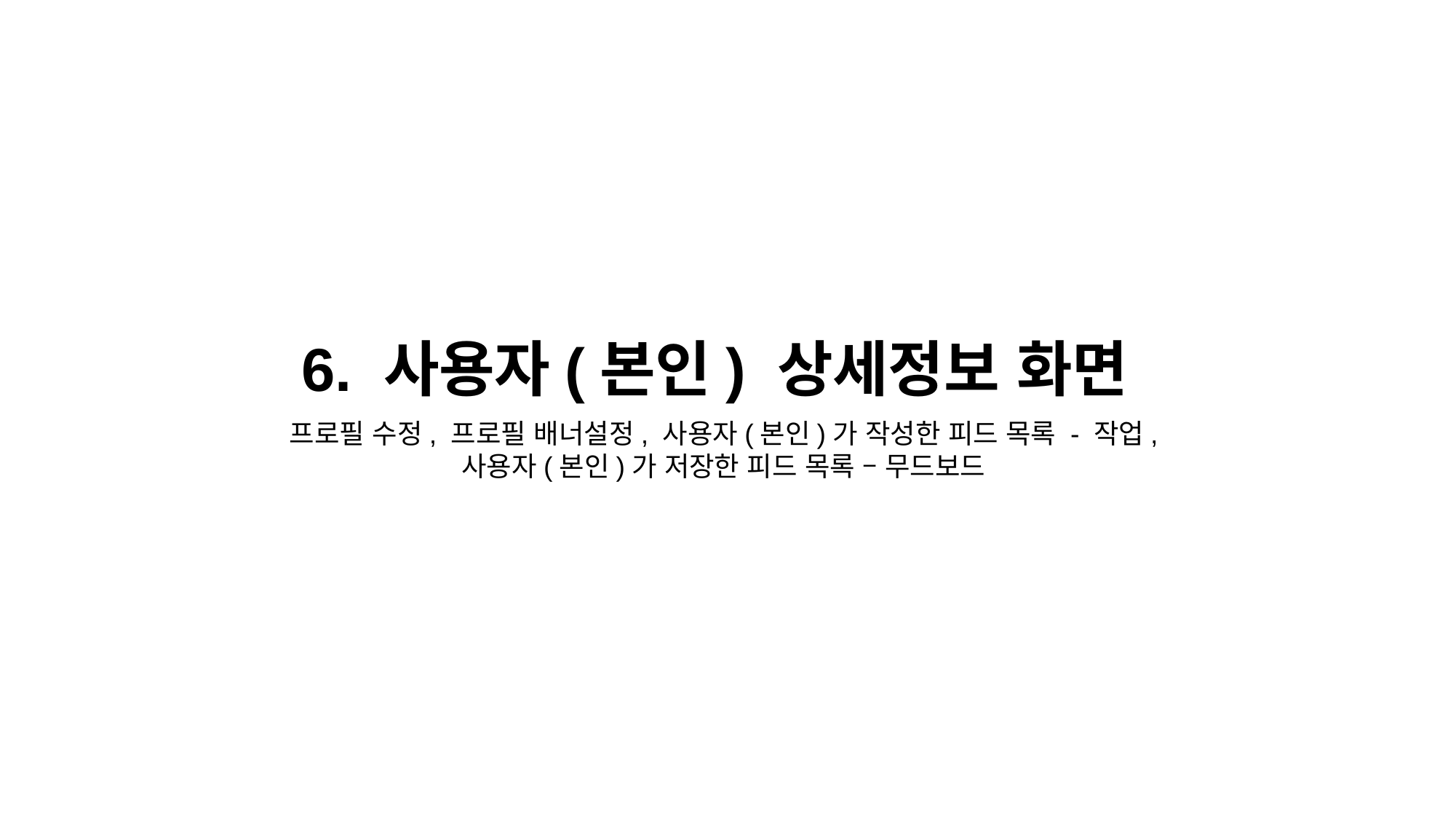

6. 사용자(본인) 상세정보 화면
프로필 수정, 프로필 배너설정, 사용자(본인)가 작성한 피드 목록 - 작업,
사용자(본인)가 저장한 피드 목록 – 무드보드